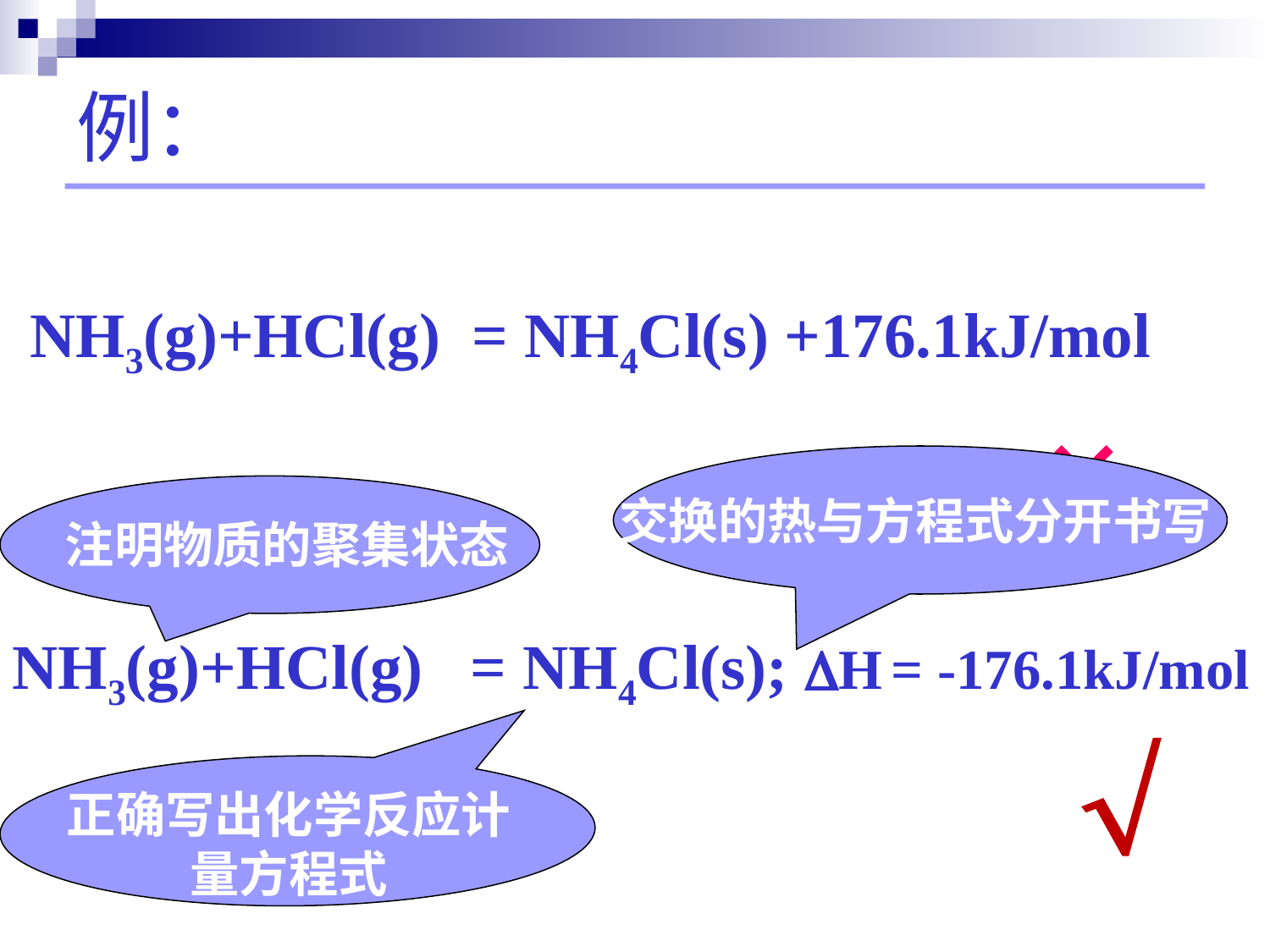

# 例：

 NH3(g)+HCl(g)  = NH4Cl(s) +176.1kJ/mol
                                                     ×

NH3(g)+HCl(g)   = NH4Cl(s); ΔH = -176.1kJ/mol
                                                       √

交换的热与方程式分开书写

注明物质的聚集状态

正确写出化学反应计量方程式